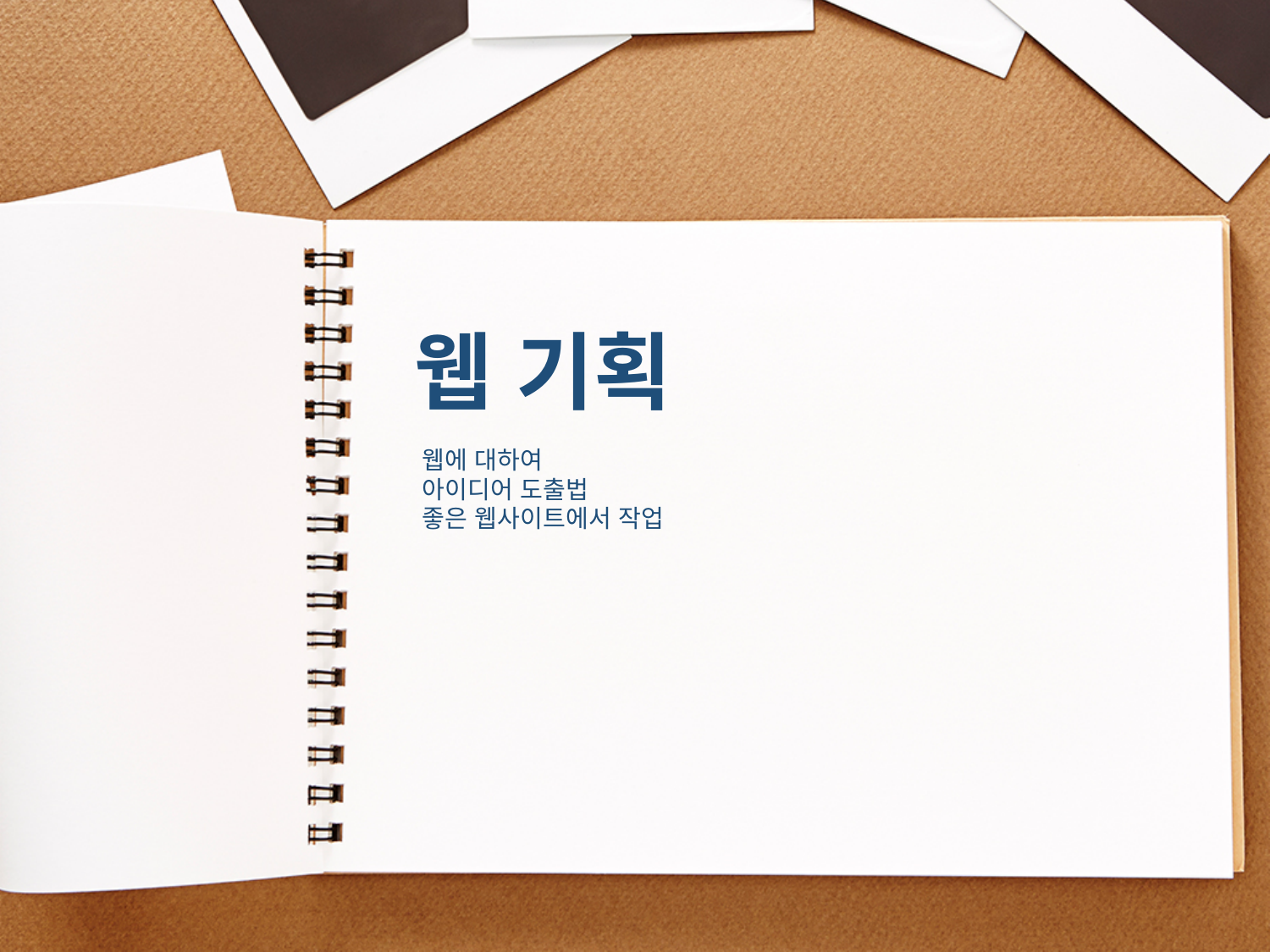

웹 기획
웹에 대하여
아이디어 도출법
좋은 웹사이트에서 작업